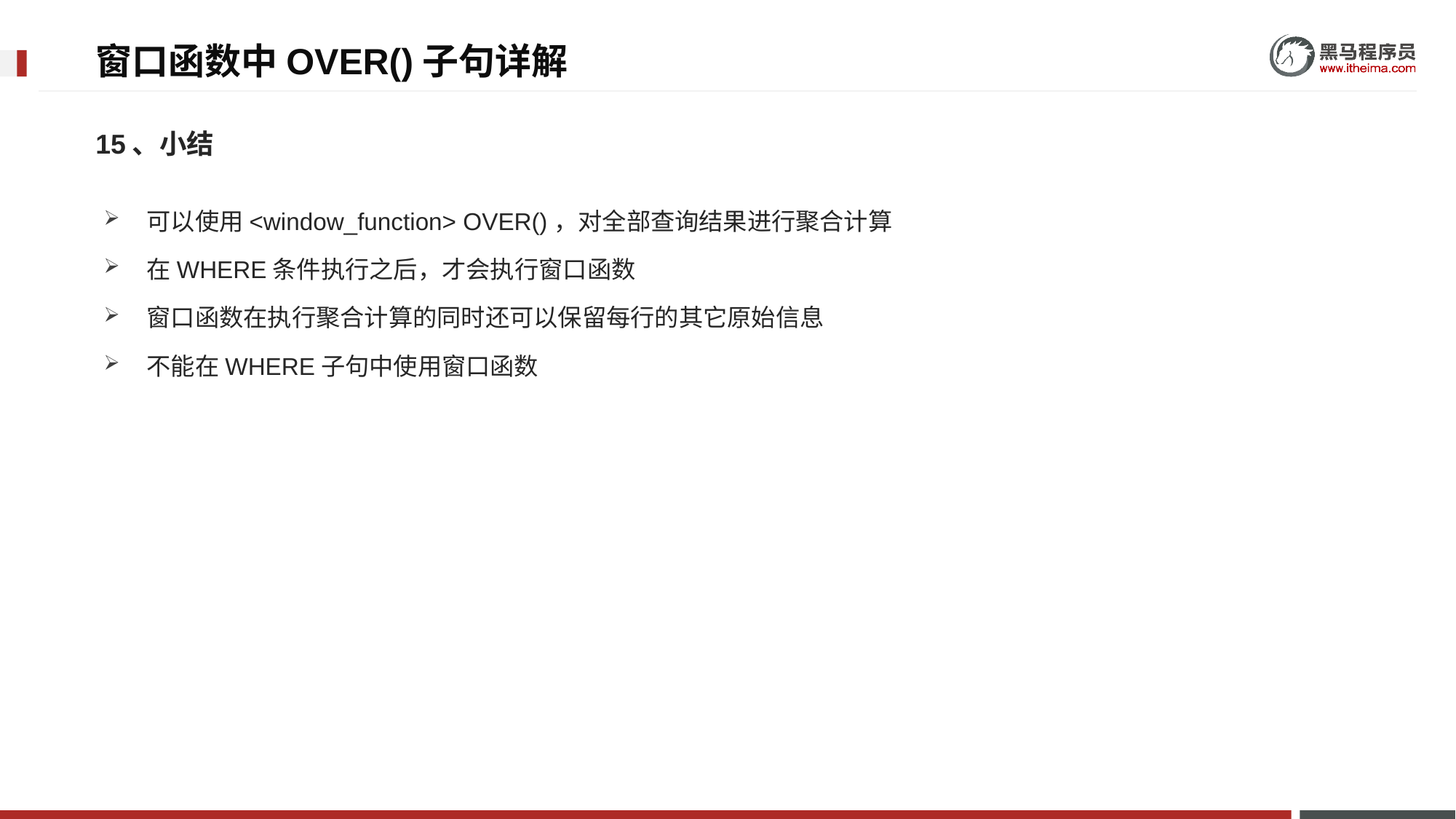

# 窗口函数中OVER()子句详解
15、小结
可以使用<window_function> OVER()，对全部查询结果进行聚合计算
在WHERE条件执行之后，才会执行窗口函数
窗口函数在执行聚合计算的同时还可以保留每行的其它原始信息
不能在WHERE子句中使用窗口函数